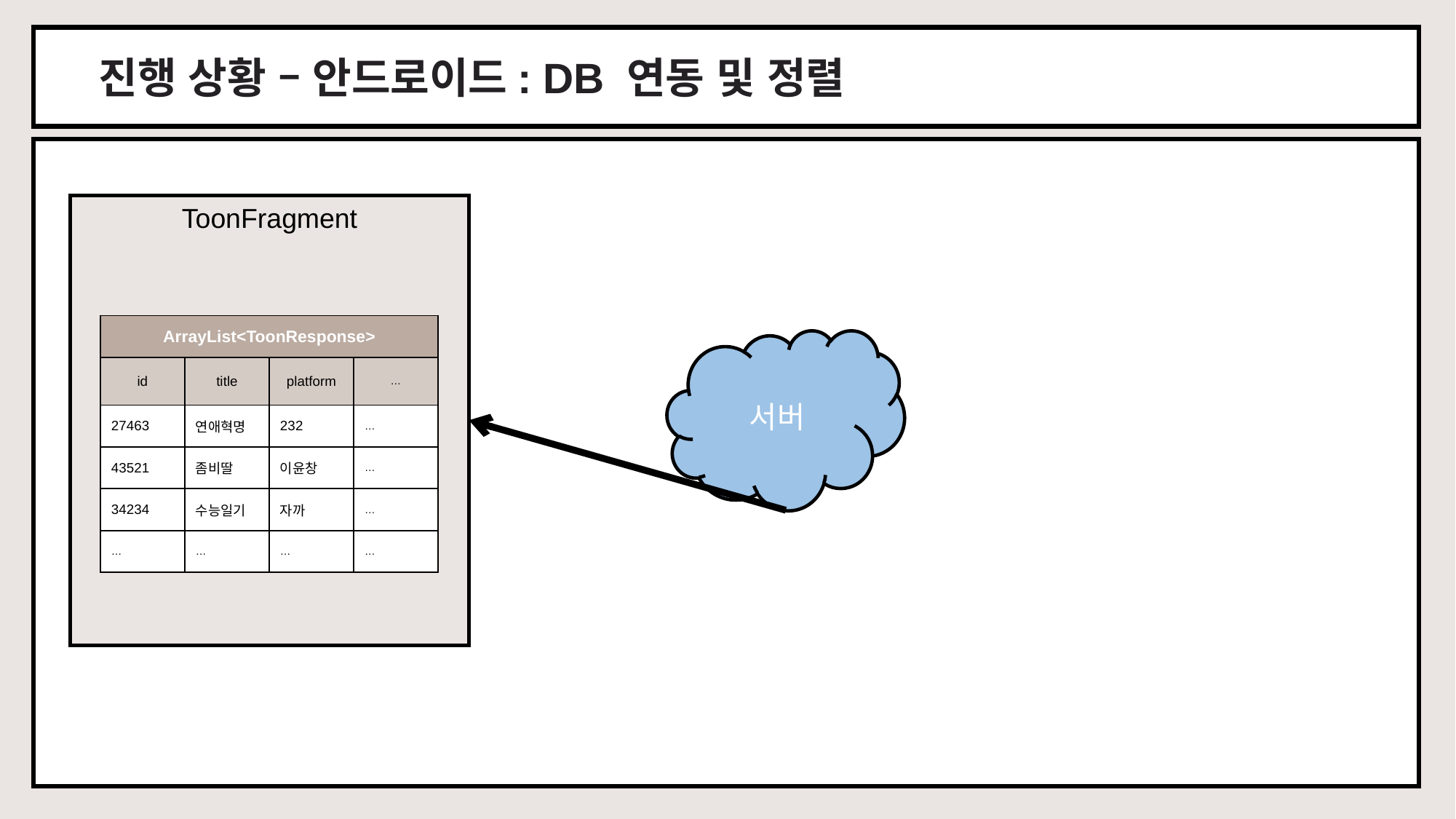

진행 상황 – 안드로이드: DB 연동 및 정렬

ToonFragment
| ArrayList<ToonResponse> |  |  |  |
| --- | --- | --- | --- |
| id | title | platform | … |
| 27463 | 연애혁명 | 232 | … |
| 43521 | 좀비딸 | 이윤창 | … |
| 34234 | 수능일기 | 자까 | … |
| … | … | … | … |
서버